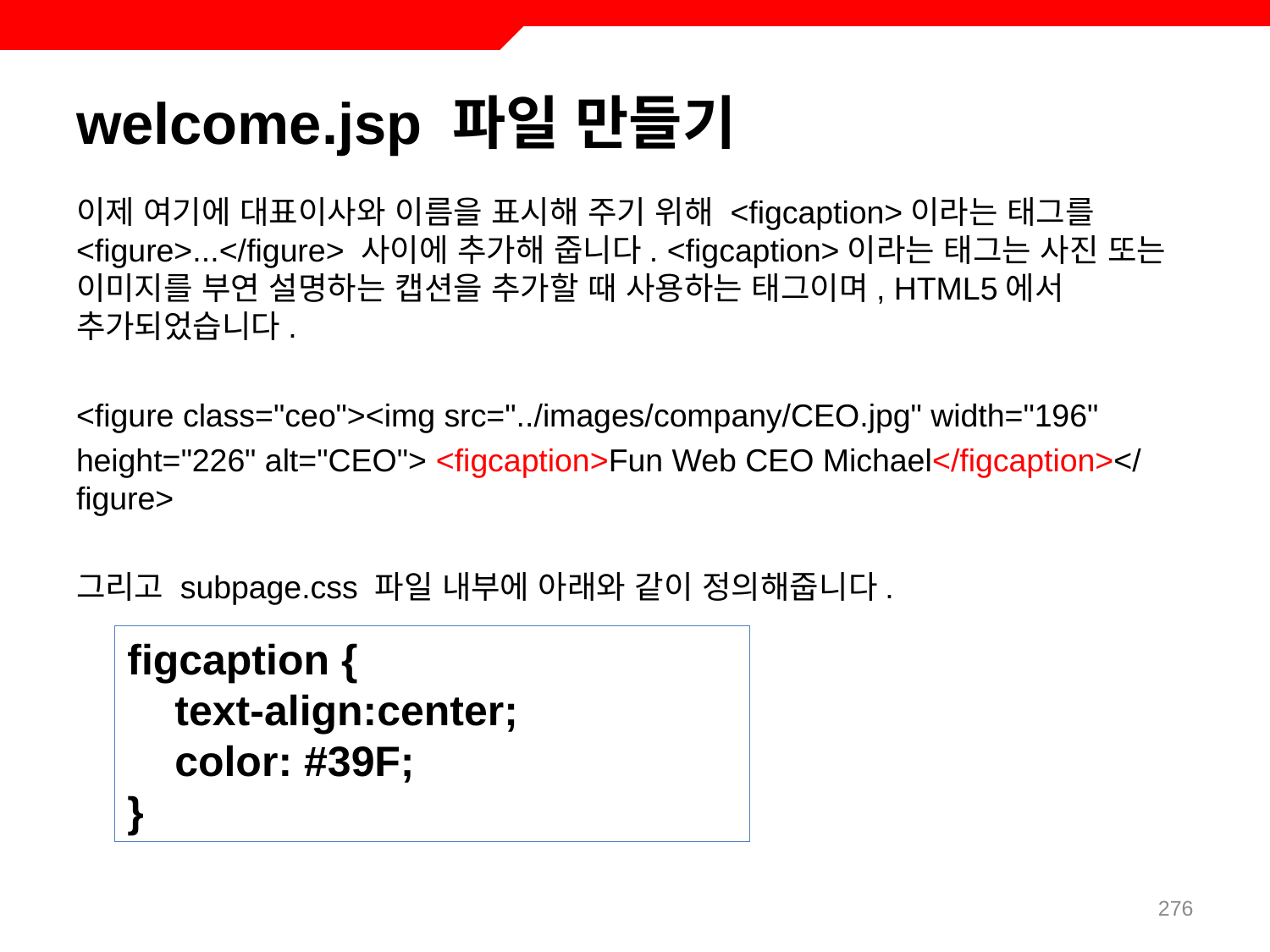

# welcome.jsp 파일 만들기
이제 여기에 대표이사와 이름을 표시해 주기 위해 <figcaption>이라는 태그를 <figure>...</figure> 사이에 추가해 줍니다. <figcaption>이라는 태그는 사진 또는 이미지를 부연 설명하는 캡션을 추가할 때 사용하는 태그이며, HTML5에서 추가되었습니다.

<figure class="ceo"><img src="../images/company/CEO.jpg" width="196"
height="226" alt="CEO"> <figcaption>Fun Web CEO Michael</figcaption></figure>

그리고 subpage.css 파일 내부에 아래와 같이 정의해줍니다.
figcaption {
    text-align:center;
    color: #39F;
}
276